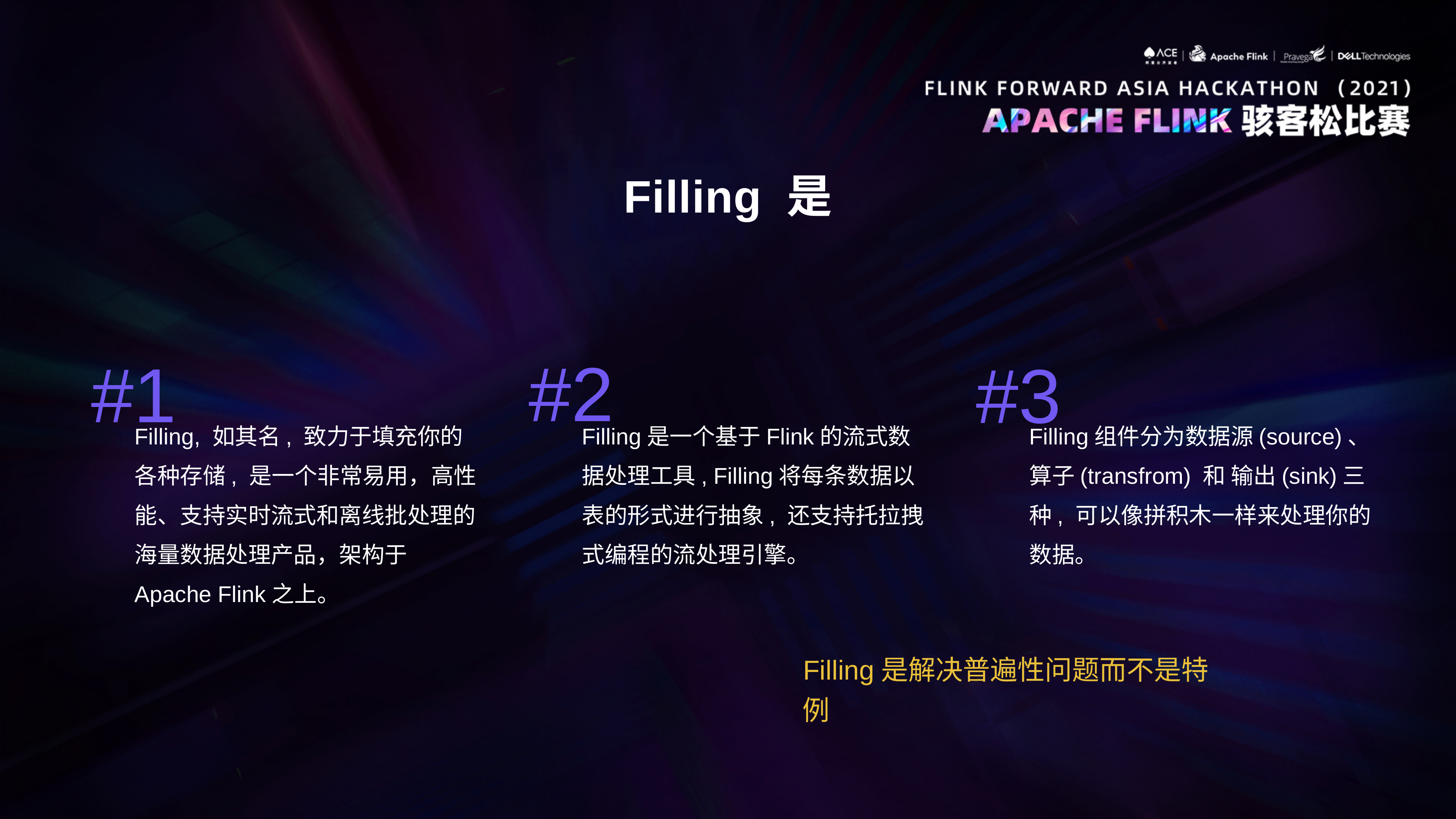

E6636BC20180234D78A0072836F0BAB0F2B9B20E1FC76B80A6D98E35B1532BABDB4EB6385161FB0D22092808C84662EB9A09212A61D05B911BBFC2137CAE22DE24F092ADB0257647F40824D7682246A28692ECA57747672198DB019AF066FC78DBC62A9CCE3
Filling 是
#2
#1
#3
Filling, 如其名, 致力于填充你的各种存储, 是一个非常易用，高性能、支持实时流式和离线批处理的海量数据处理产品，架构于 Apache Flink之上。
Filling是一个基于Flink的流式数据处理工具, Filling将每条数据以表的形式进行抽象, 还支持托拉拽式编程的流处理引擎。
Filling组件分为数据源(source)、算子(transfrom) 和 输出(sink)三种, 可以像拼积木一样来处理你的数据。
Filling是解决普遍性问题而不是特例